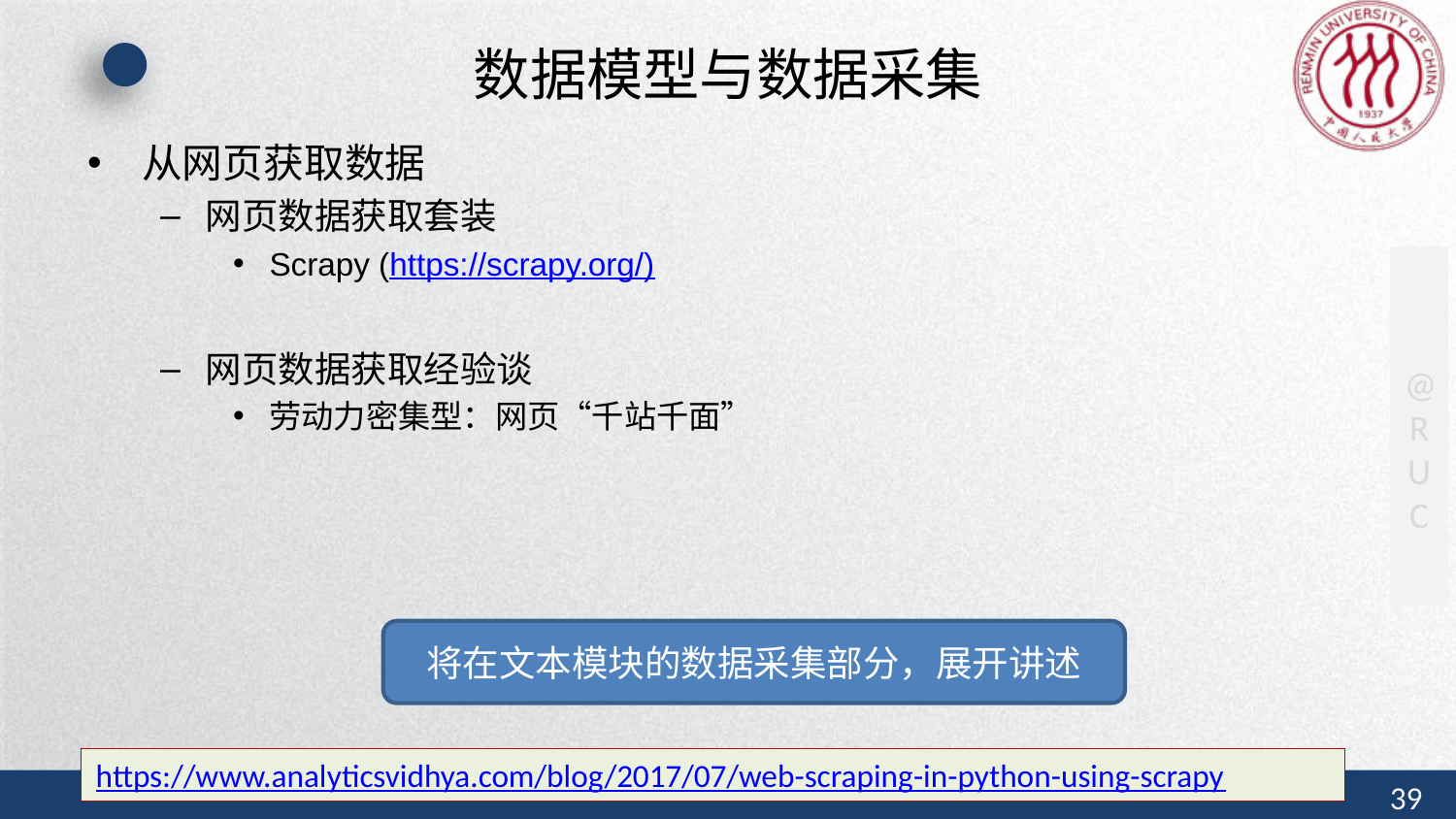

# 数据模型与数据采集
从网页获取数据
网页数据获取套装
Scrapy (https://scrapy.org/)

网页数据获取经验谈
劳动力密集型：网页“千站千面”

将在文本模块的数据采集部分，展开讲述
https://www.analyticsvidhya.com/blog/2017/07/web-scraping-in-python-using-scrapy